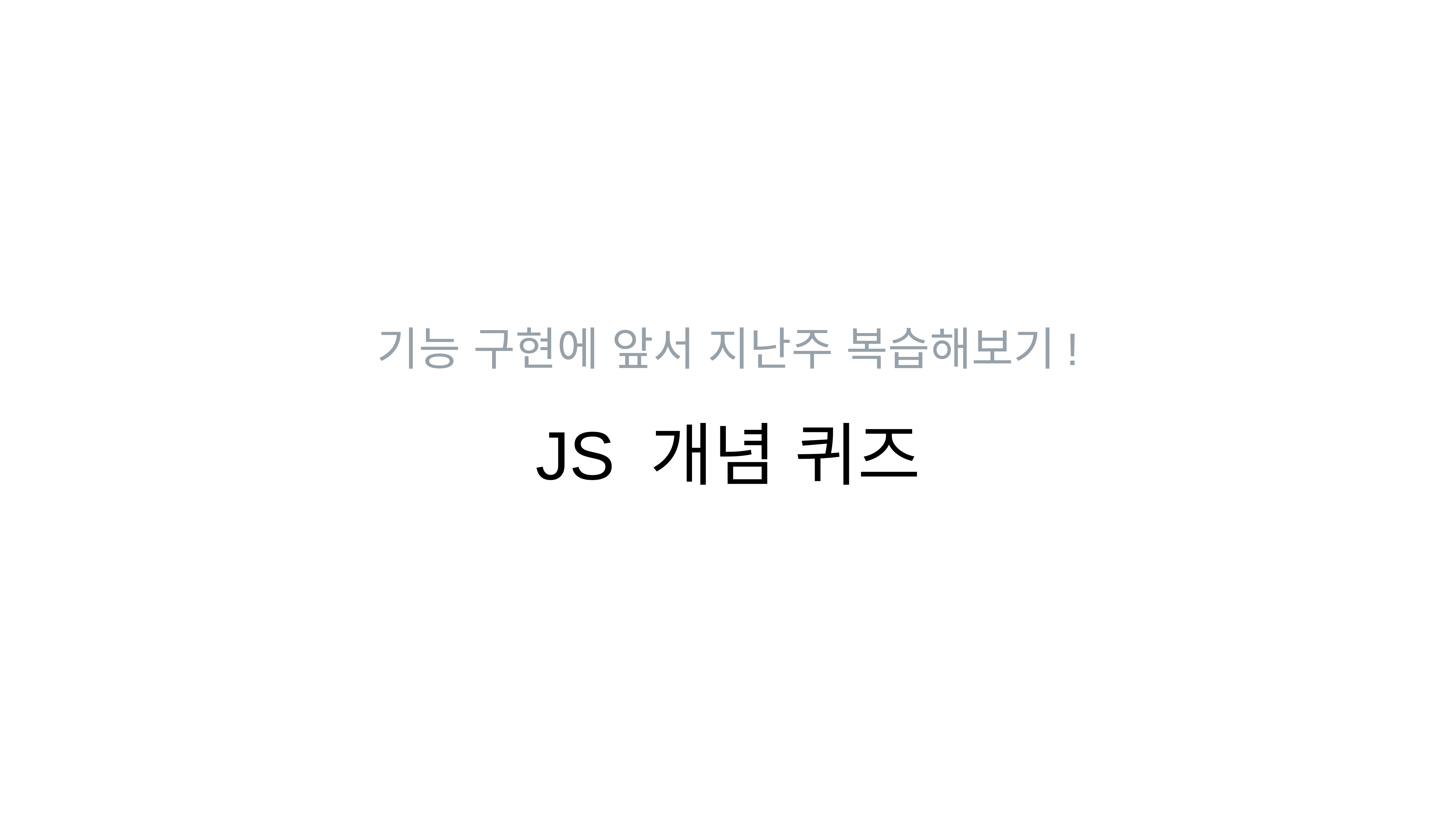

기능 구현에 앞서 지난주 복습해보기!
JS 개념 퀴즈